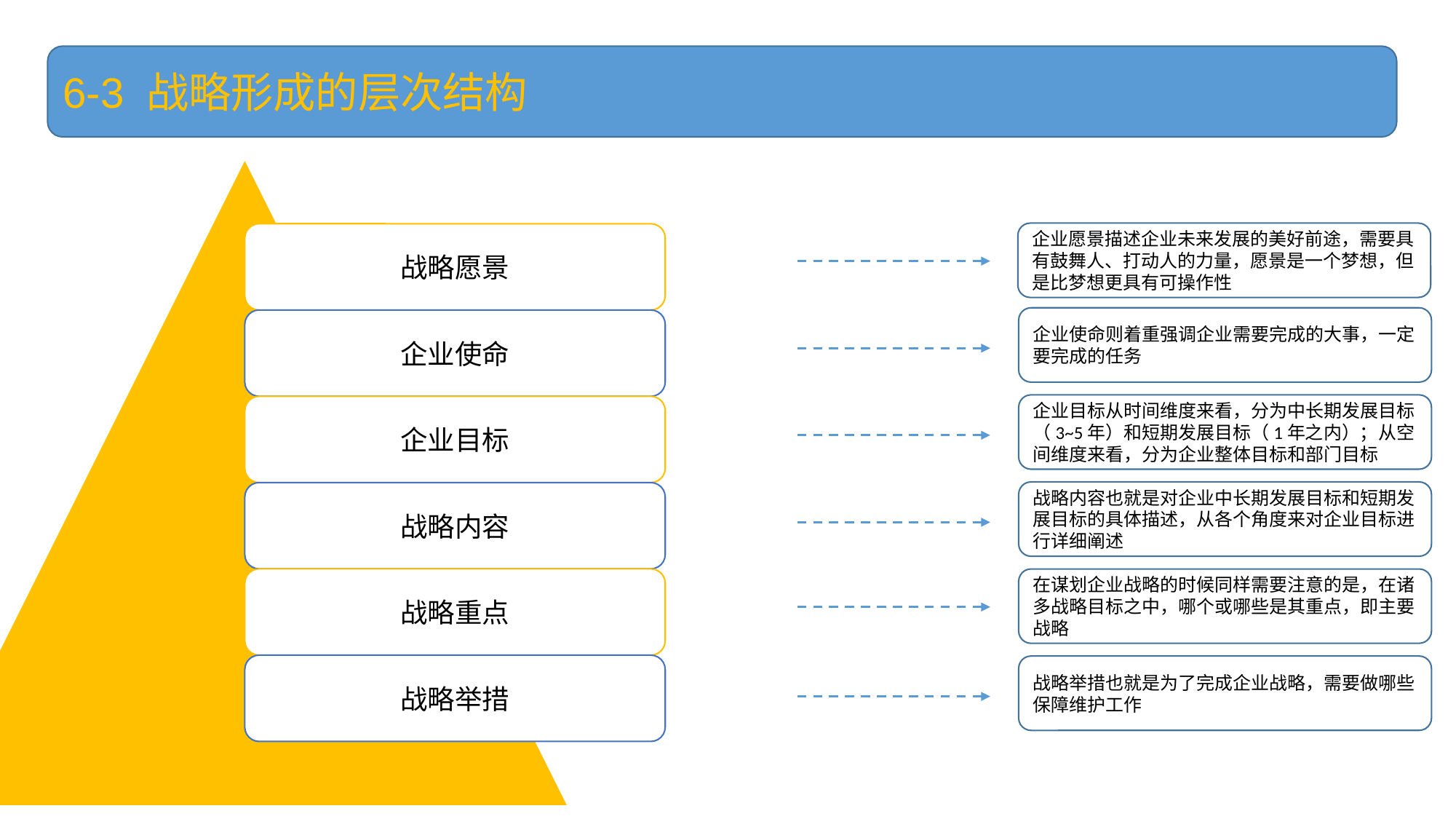

6-3 战略形成的层次结构
战略愿景
企业使命
战略内容
企业目标
战略重点
战略举措
企业愿景描述企业未来发展的美好前途，需要具有鼓舞人、打动人的力量，愿景是一个梦想，但是比梦想更具有可操作性
企业使命则着重强调企业需要完成的大事，一定要完成的任务
企业目标从时间维度来看，分为中长期发展目标（3~5年）和短期发展目标（1年之内）；从空间维度来看，分为企业整体目标和部门目标
战略内容也就是对企业中长期发展目标和短期发展目标的具体描述，从各个角度来对企业目标进行详细阐述
在谋划企业战略的时候同样需要注意的是，在诸多战略目标之中，哪个或哪些是其重点，即主要战略
战略举措也就是为了完成企业战略，需要做哪些保障维护工作